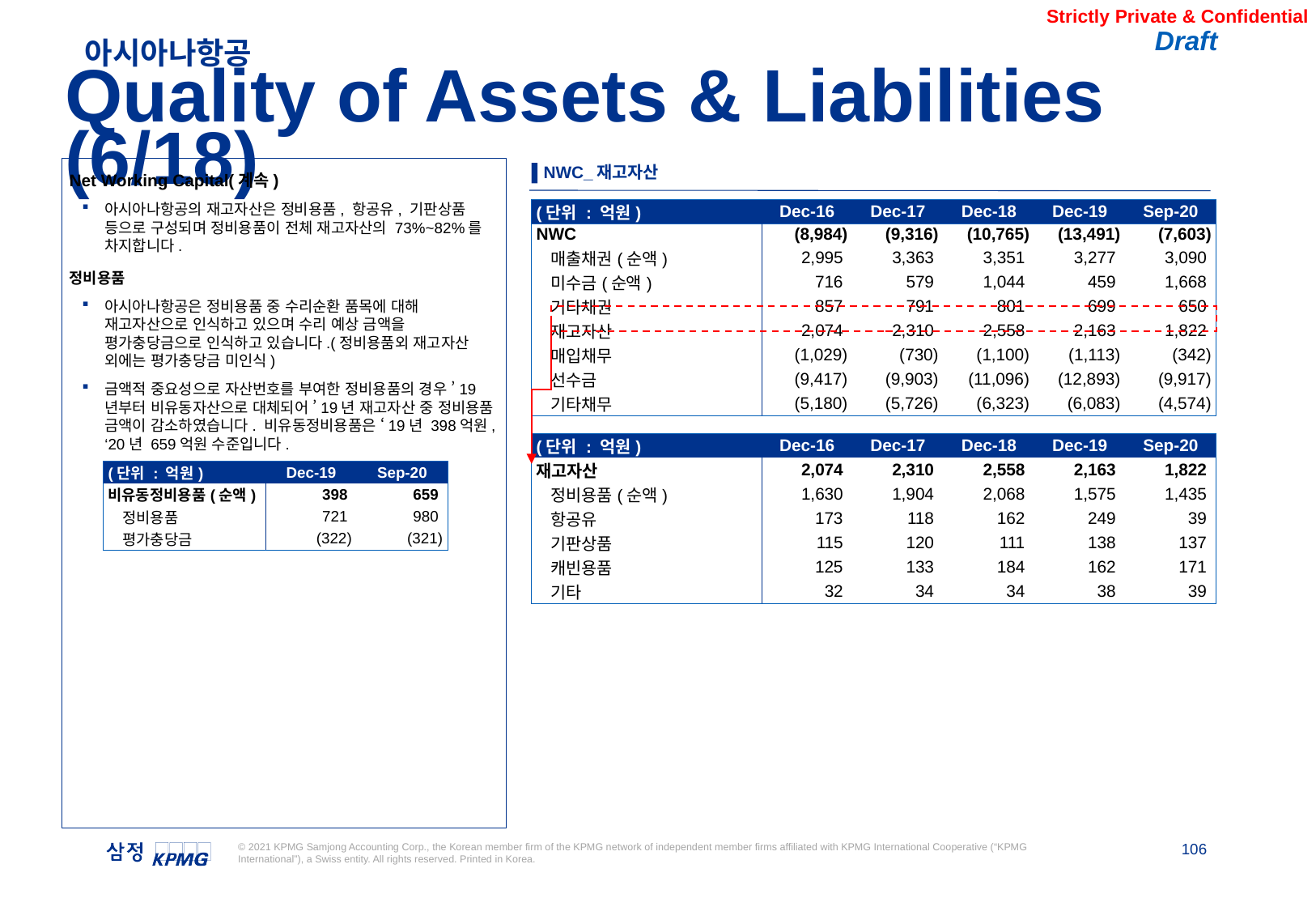

아시아나항공
Quality of Assets & Liabilities (6/18)
▌NWC_재고자산
Net Working Capital(계속)
아시아나항공의 재고자산은 정비용품, 항공유, 기판상품 등으로 구성되며 정비용품이 전체 재고자산의 73%~82%를 차지합니다.
정비용품
아시아나항공은 정비용품 중 수리순환 품목에 대해 재고자산으로 인식하고 있으며 수리 예상 금액을 평가충당금으로 인식하고 있습니다.(정비용품외 재고자산 외에는 평가충당금 미인식)
금액적 중요성으로 자산번호를 부여한 정비용품의 경우 ’19년부터 비유동자산으로 대체되어 ’19년 재고자산 중 정비용품 금액이 감소하였습니다. 비유동정비용품은 ‘19년 398억원, ‘20년 659억원 수준입니다.

| (단위 : 억원) | Dec-16 | Dec-17 | Dec-18 | Dec-19 | Sep-20 |
| --- | --- | --- | --- | --- | --- |
| NWC | (8,984) | (9,316) | (10,765) | (13,491) | (7,603) |
| 매출채권(순액) | 2,995 | 3,363 | 3,351 | 3,277 | 3,090 |
| 미수금(순액) | 716 | 579 | 1,044 | 459 | 1,668 |
| 기타채권 | 857 | 791 | 801 | 699 | 650 |
| 재고자산 | 2,074 | 2,310 | 2,558 | 2,163 | 1,822 |
| 매입채무 | (1,029) | (730) | (1,100) | (1,113) | (342) |
| 선수금 | (9,417) | (9,903) | (11,096) | (12,893) | (9,917) |
| 기타채무 | (5,180) | (5,726) | (6,323) | (6,083) | (4,574) |

| (단위 : 억원) | Dec-16 | Dec-17 | Dec-18 | Dec-19 | Sep-20 |
| --- | --- | --- | --- | --- | --- |
| 재고자산 | 2,074 | 2,310 | 2,558 | 2,163 | 1,822 |
| 정비용품(순액) | 1,630 | 1,904 | 2,068 | 1,575 | 1,435 |
| 항공유 | 173 | 118 | 162 | 249 | 39 |
| 기판상품 | 115 | 120 | 111 | 138 | 137 |
| 캐빈용품 | 125 | 133 | 184 | 162 | 171 |
| 기타 | 32 | 34 | 34 | 38 | 39 |
| (단위 : 억원) | Dec-19 | Sep-20 |
| --- | --- | --- |
| 비유동정비용품(순액) | 398 | 659 |
| 정비용품 | 721 | 980 |
| 평가충당금 | (322) | (321) |